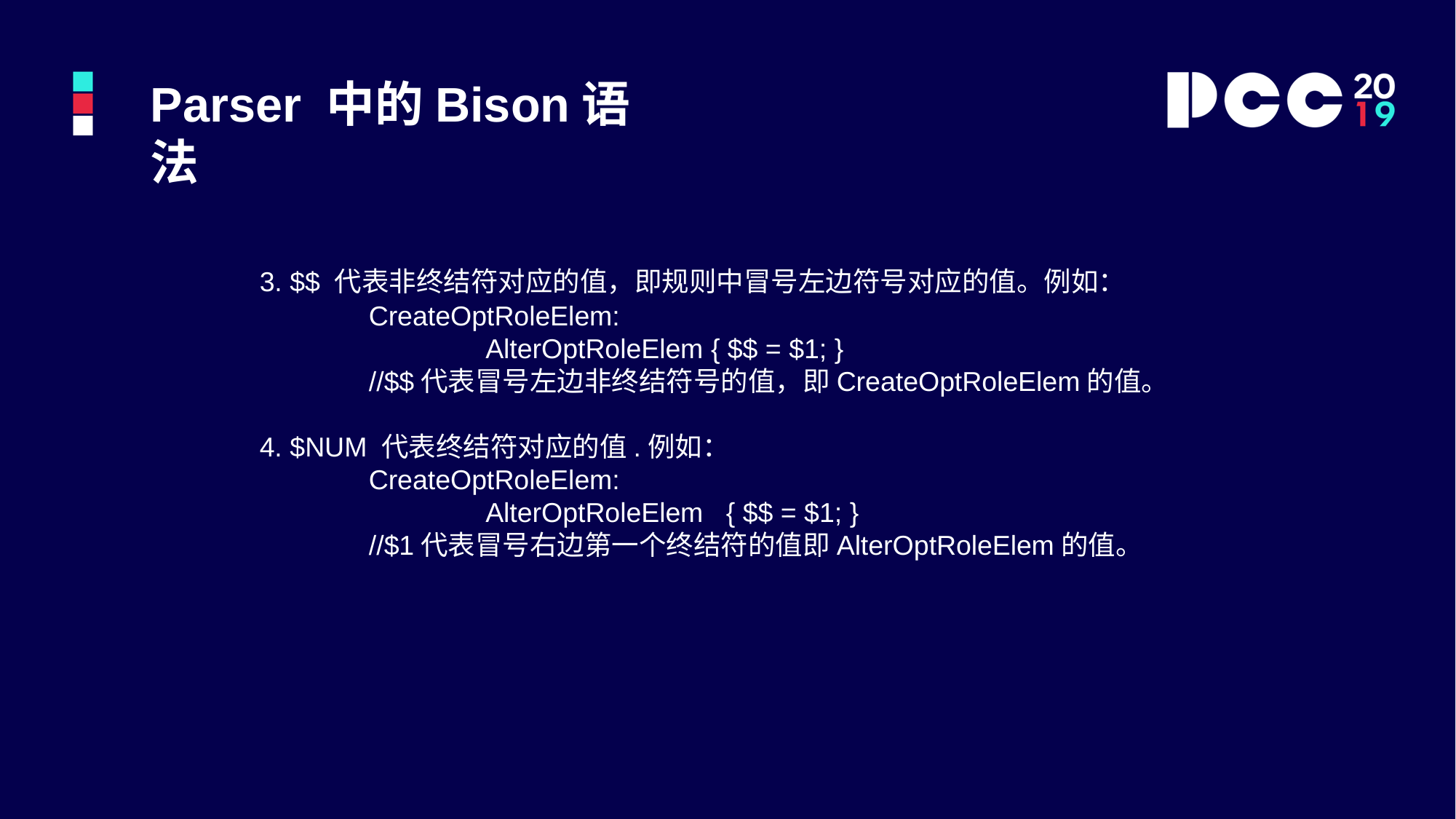

Parser 中的Bison语法
	3. $$ 代表非终结符对应的值，即规则中冒号左边符号对应的值。例如：
		CreateOptRoleElem:
   			 AlterOptRoleElem { $$ = $1; }
		//$$代表冒号左边非终结符号的值，即CreateOptRoleElem的值。

	4. $NUM 代表终结符对应的值.例如：
		CreateOptRoleElem:
       			 AlterOptRoleElem   { $$ = $1; }
		//$1代表冒号右边第一个终结符的值即AlterOptRoleElem的值。